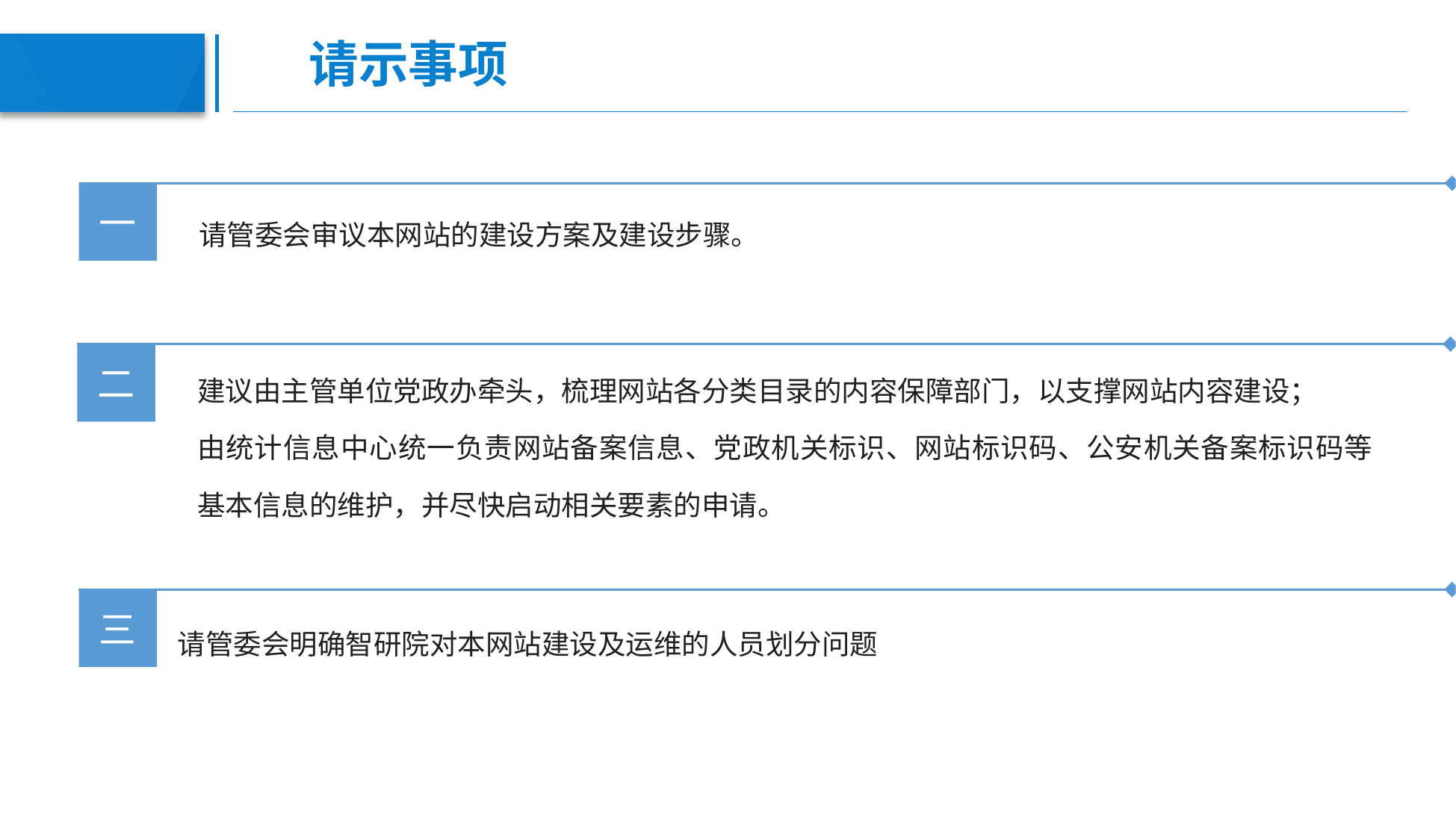

# 请示事项
一
请管委会审议本网站的建设方案及建设步骤。

二
建议由主管单位党政办牵头，梳理网站各分类目录的内容保障部门，以支撑网站内容建设；
由统计信息中心统一负责网站备案信息、党政机关标识、网站标识码、公安机关备案标识码等基本信息的维护，并尽快启动相关要素的申请。
三
请管委会明确智研院对本网站建设及运维的人员划分问题